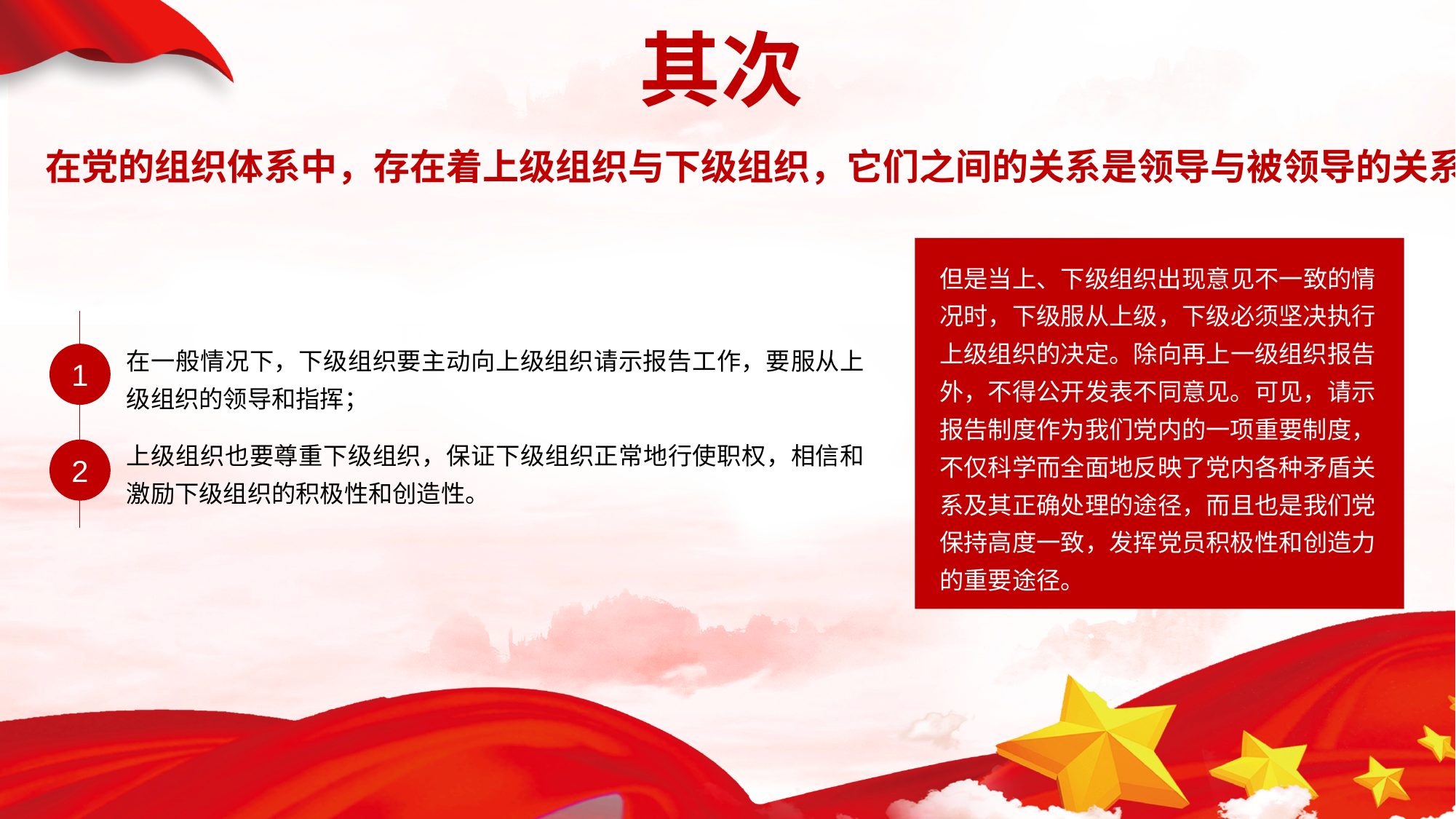

其次
在党的组织体系中，存在着上级组织与下级组织，它们之间的关系是领导与被领导的关系

但是当上、下级组织出现意见不一致的情况时，下级服从上级，下级必须坚决执行上级组织的决定。除向再上一级组织报告外，不得公开发表不同意见。可见，请示报告制度作为我们党内的一项重要制度，不仅科学而全面地反映了党内各种矛盾关系及其正确处理的途径，而且也是我们党保持高度一致，发挥党员积极性和创造力的重要途径。
在一般情况下，下级组织要主动向上级组织请示报告工作，要服从上级组织的领导和指挥；
1
上级组织也要尊重下级组织，保证下级组织正常地行使职权，相信和激励下级组织的积极性和创造性。
2